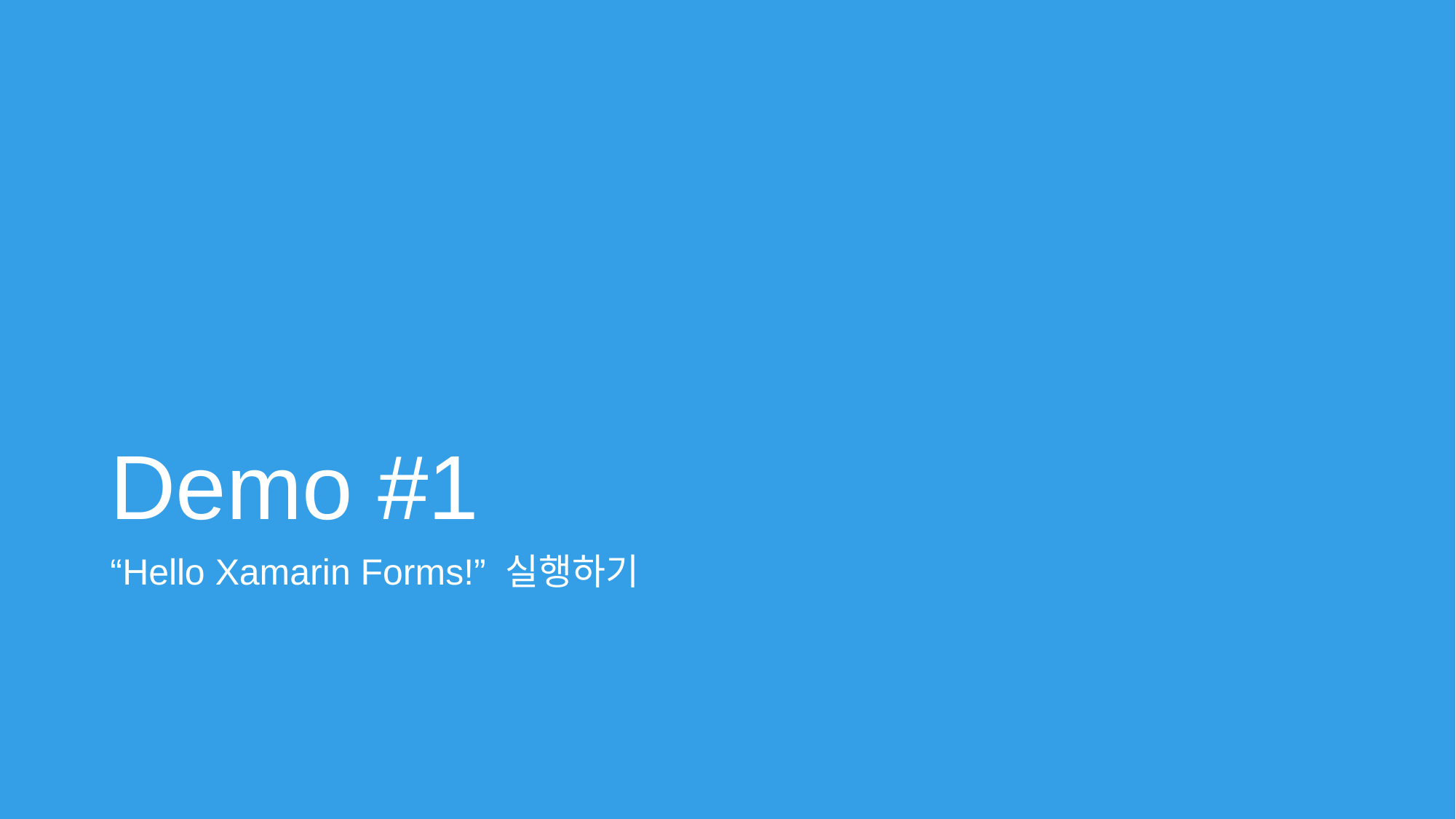

# Demo #1
“Hello Xamarin Forms!” 실행하기